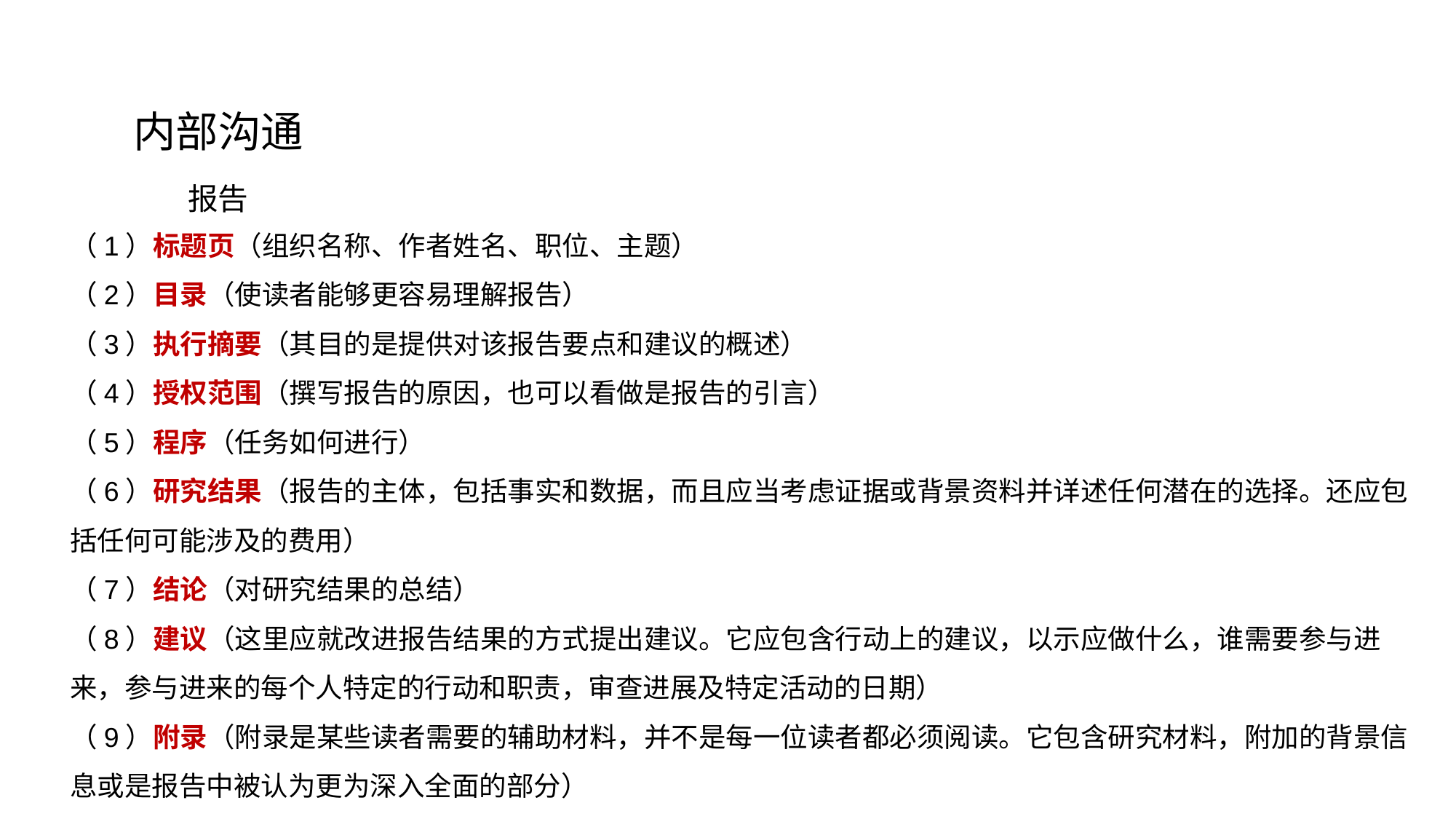

内部沟通

（1）标题页（组织名称、作者姓名、职位、主题）
（2）目录（使读者能够更容易理解报告）
（3）执行摘要（其目的是提供对该报告要点和建议的概述）
（4）授权范围（撰写报告的原因，也可以看做是报告的引言）
（5）程序（任务如何进行）
（6）研究结果（报告的主体，包括事实和数据，而且应当考虑证据或背景资料并详述任何潜在的选择。还应包括任何可能涉及的费用）
（7）结论（对研究结果的总结）
（8）建议（这里应就改进报告结果的方式提出建议。它应包含行动上的建议，以示应做什么，谁需要参与进来，参与进来的每个人特定的行动和职责，审查进展及特定活动的日期）
（9）附录（附录是某些读者需要的辅助材料，并不是每一位读者都必须阅读。它包含研究材料，附加的背景信息或是报告中被认为更为深入全面的部分）
报告